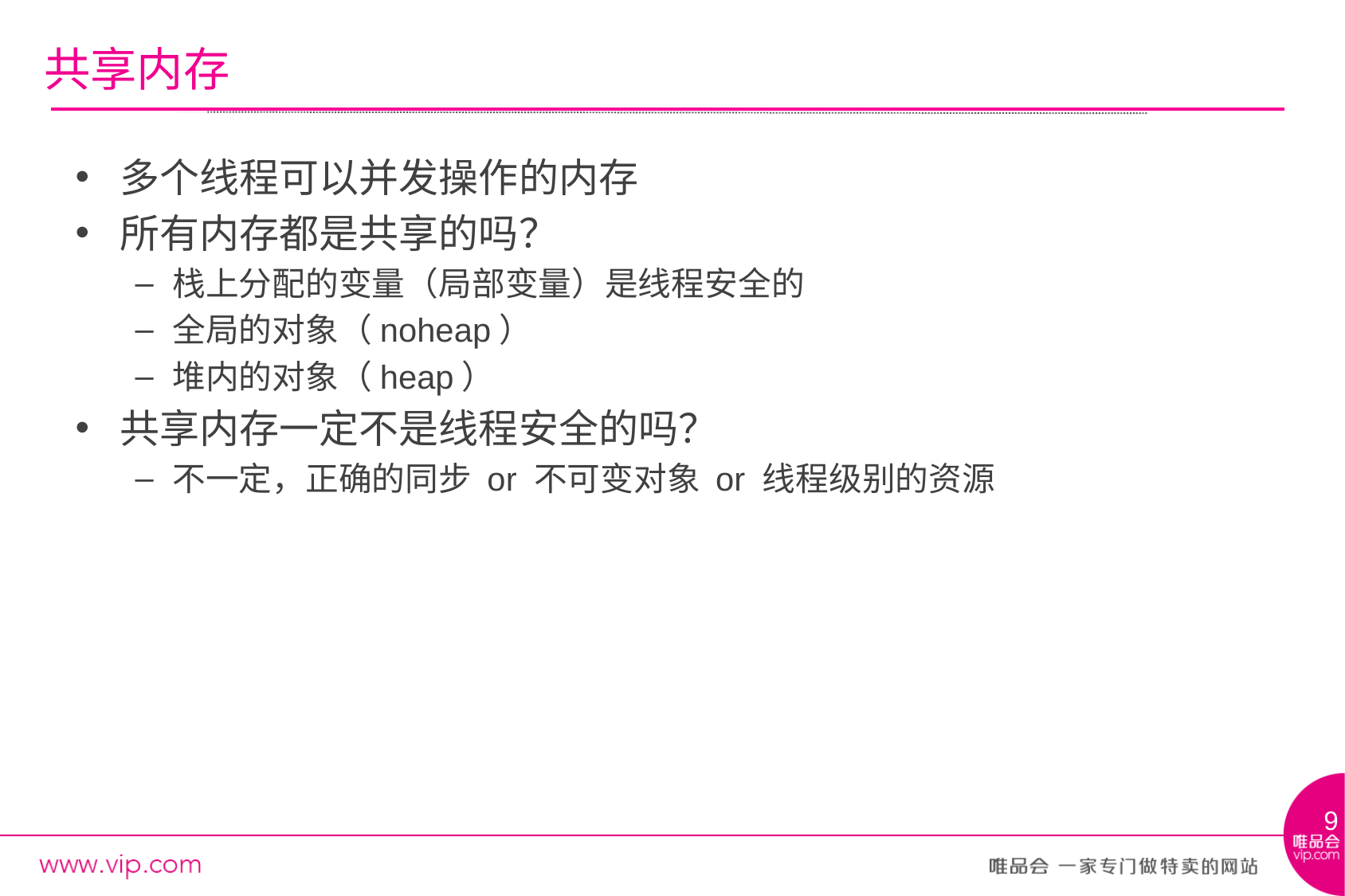

# 共享内存
多个线程可以并发操作的内存
所有内存都是共享的吗？
栈上分配的变量（局部变量）是线程安全的
全局的对象（noheap）
堆内的对象（heap）
共享内存一定不是线程安全的吗？
不一定，正确的同步 or 不可变对象 or 线程级别的资源